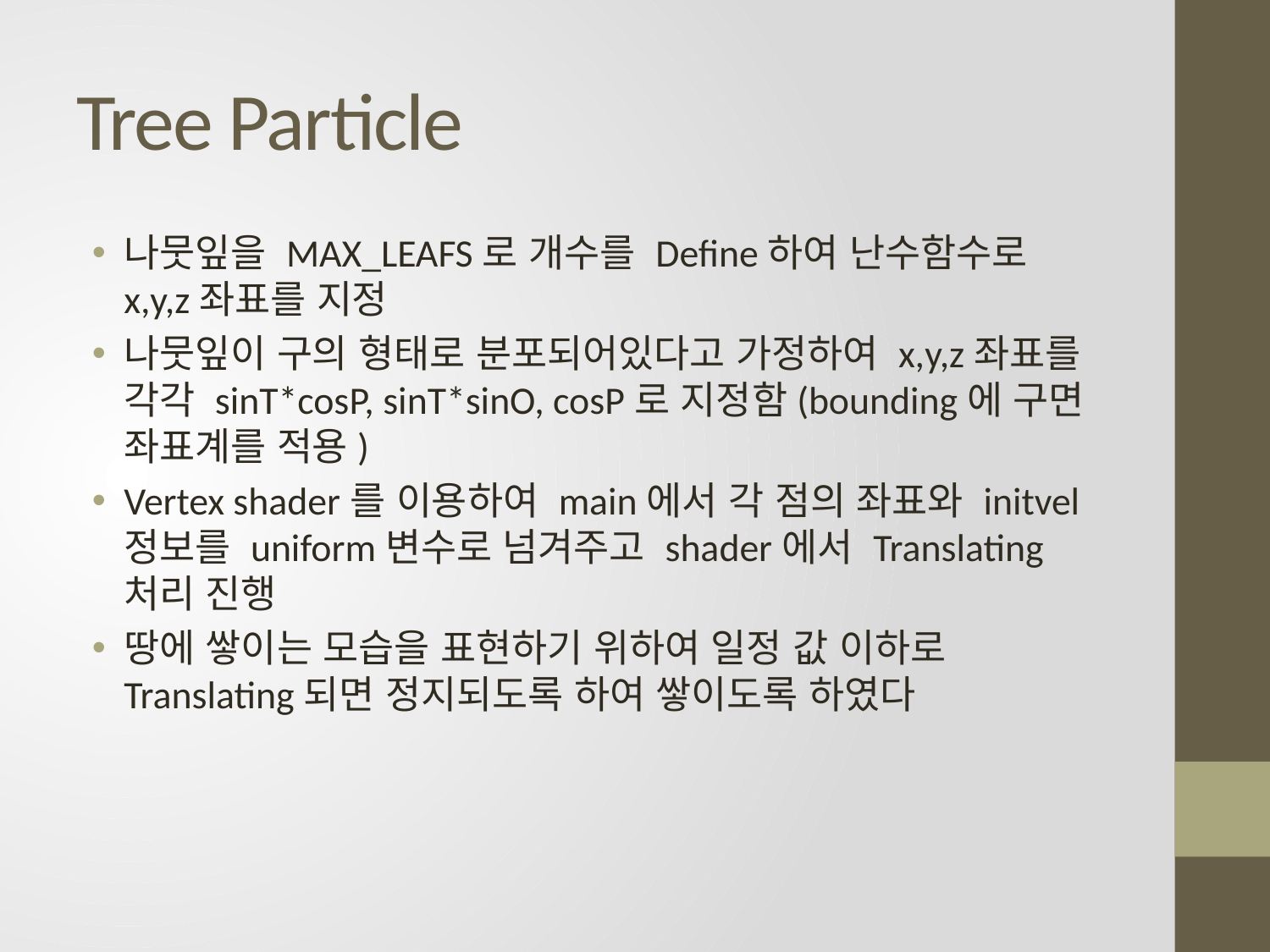

# Tree Particle
나뭇잎을 MAX_LEAFS로 개수를 Define하여 난수함수로 x,y,z좌표를 지정
나뭇잎이 구의 형태로 분포되어있다고 가정하여 x,y,z좌표를 각각 sinT*cosP, sinT*sinO, cosP로 지정함(bounding에 구면 좌표계를 적용)
Vertex shader를 이용하여 main에서 각 점의 좌표와 initvel 정보를 uniform변수로 넘겨주고 shader에서 Translating 처리 진행
땅에 쌓이는 모습을 표현하기 위하여 일정 값 이하로 Translating되면 정지되도록 하여 쌓이도록 하였다